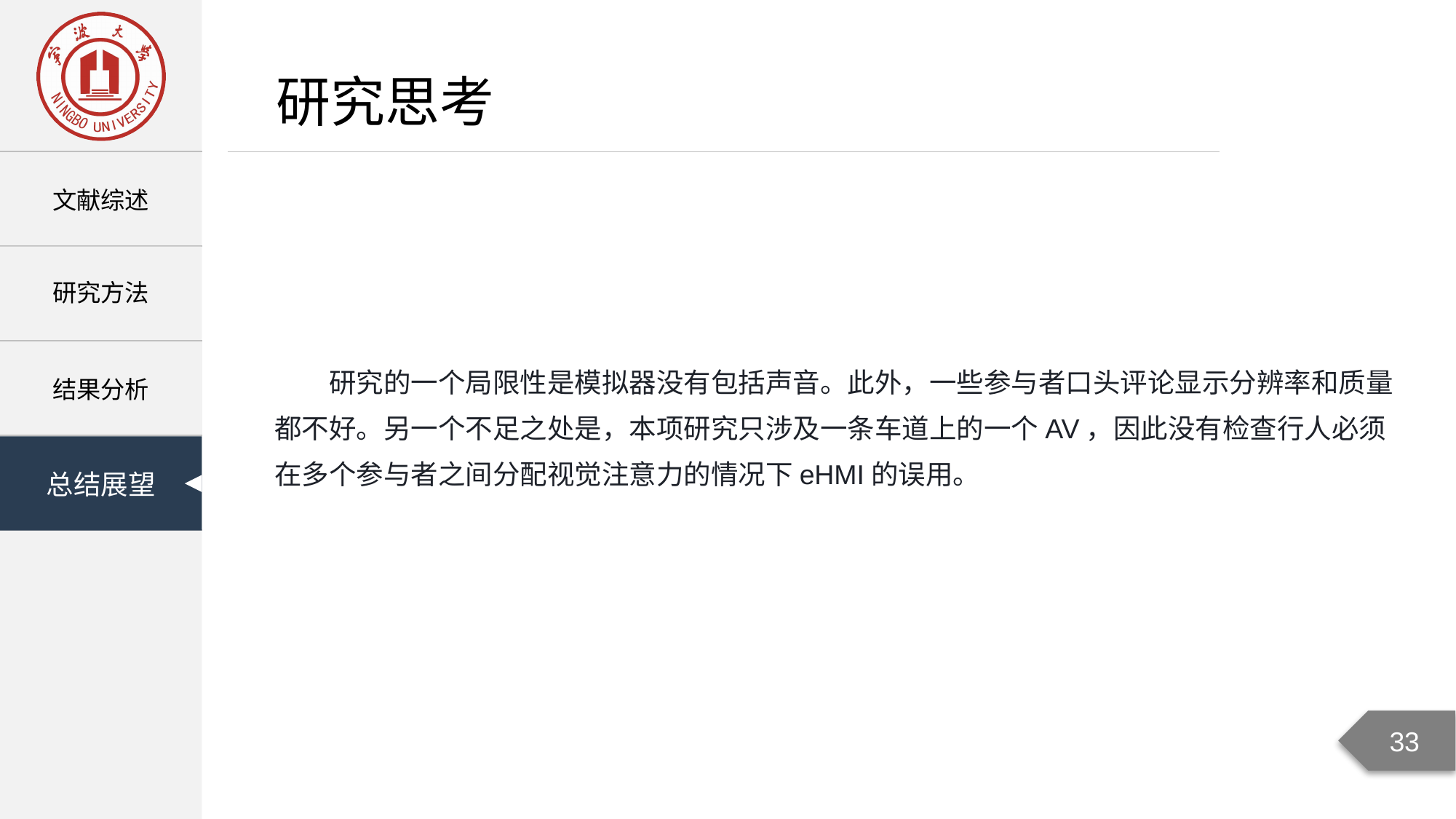

研究思考
研究的一个局限性是模拟器没有包括声音。此外，一些参与者口头评论显示分辨率和质量都不好。另一个不足之处是，本项研究只涉及一条车道上的一个AV，因此没有检查行人必须在多个参与者之间分配视觉注意力的情况下eHMI的误用。